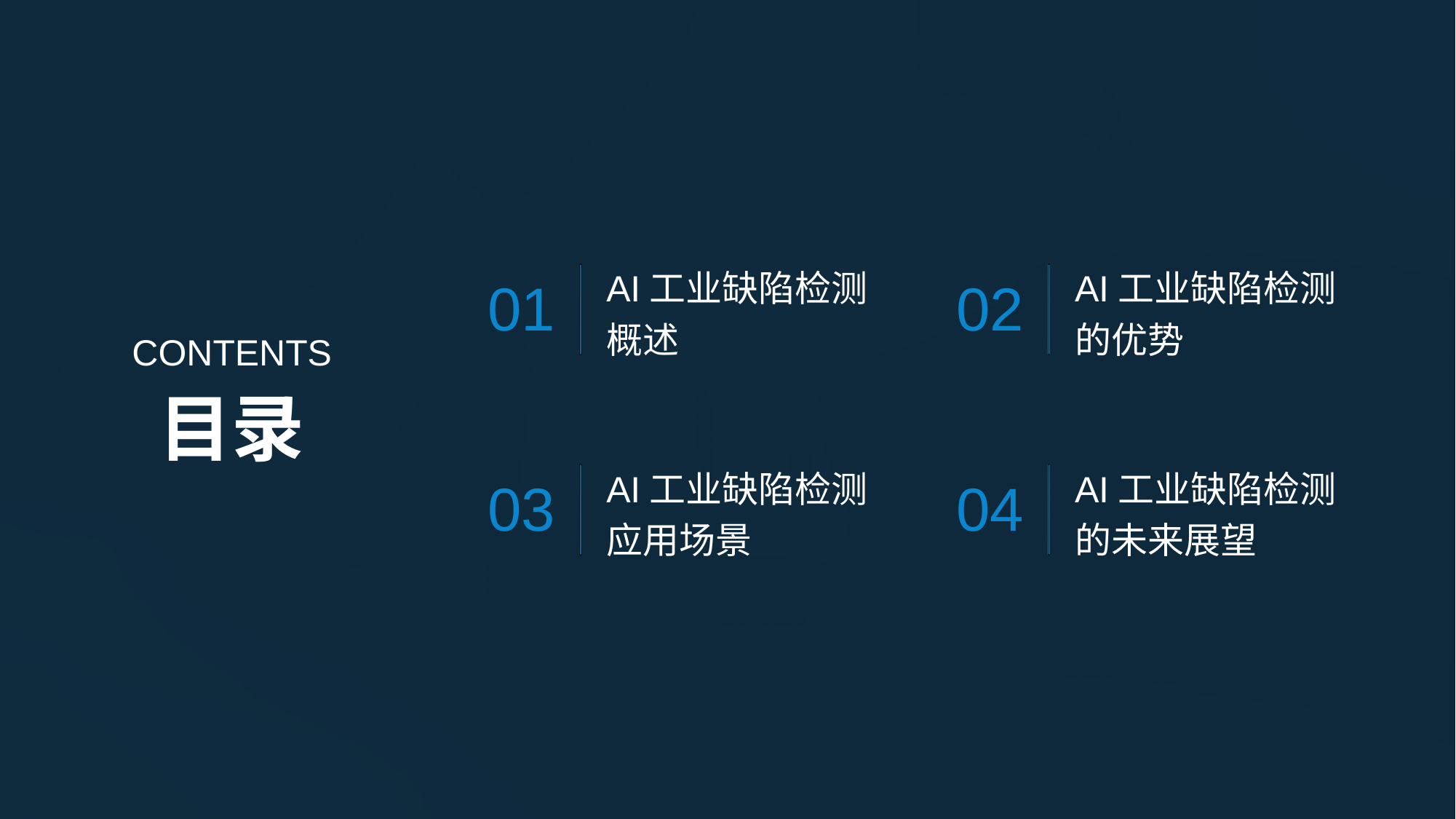

AI工业缺陷检测概述
AI工业缺陷检测的优势

01
02
CONTENTS
目录
AI工业缺陷检测应用场景
AI工业缺陷检测的未来展望

03
04